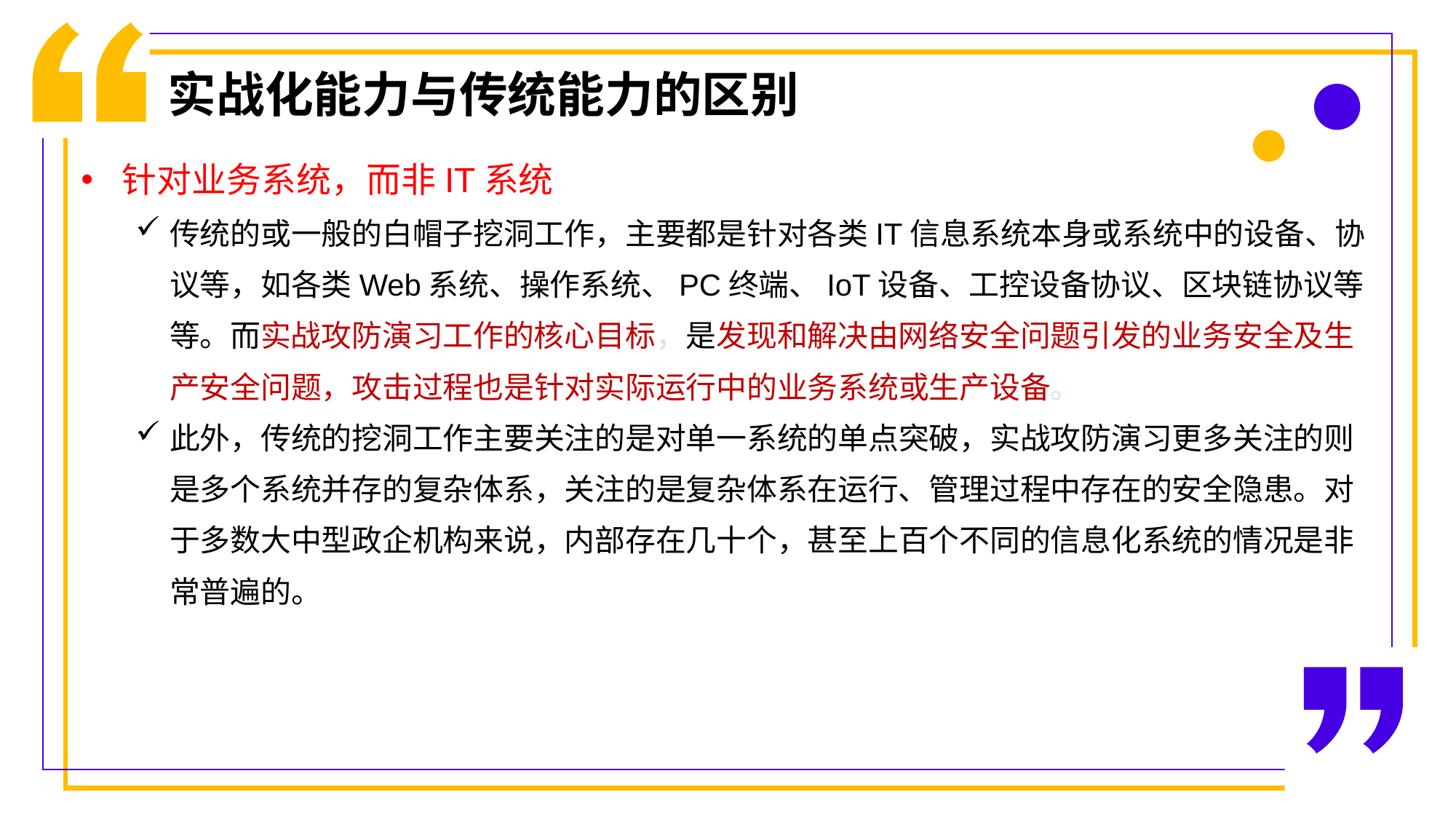

实战化能力与传统能力的区别

针对业务系统，而非IT系统
传统的或一般的白帽子挖洞工作，主要都是针对各类IT信息系统本身或系统中的设备、协议等，如各类Web系统、操作系统、PC终端、IoT设备、工控设备协议、区块链协议等等。而实战攻防演习工作的核心目标，是发现和解决由网络安全问题引发的业务安全及生产安全问题，攻击过程也是针对实际运行中的业务系统或生产设备。
此外，传统的挖洞工作主要关注的是对单一系统的单点突破，实战攻防演习更多关注的则是多个系统并存的复杂体系，关注的是复杂体系在运行、管理过程中存在的安全隐患。对于多数大中型政企机构来说，内部存在几十个，甚至上百个不同的信息化系统的情况是非常普遍的。